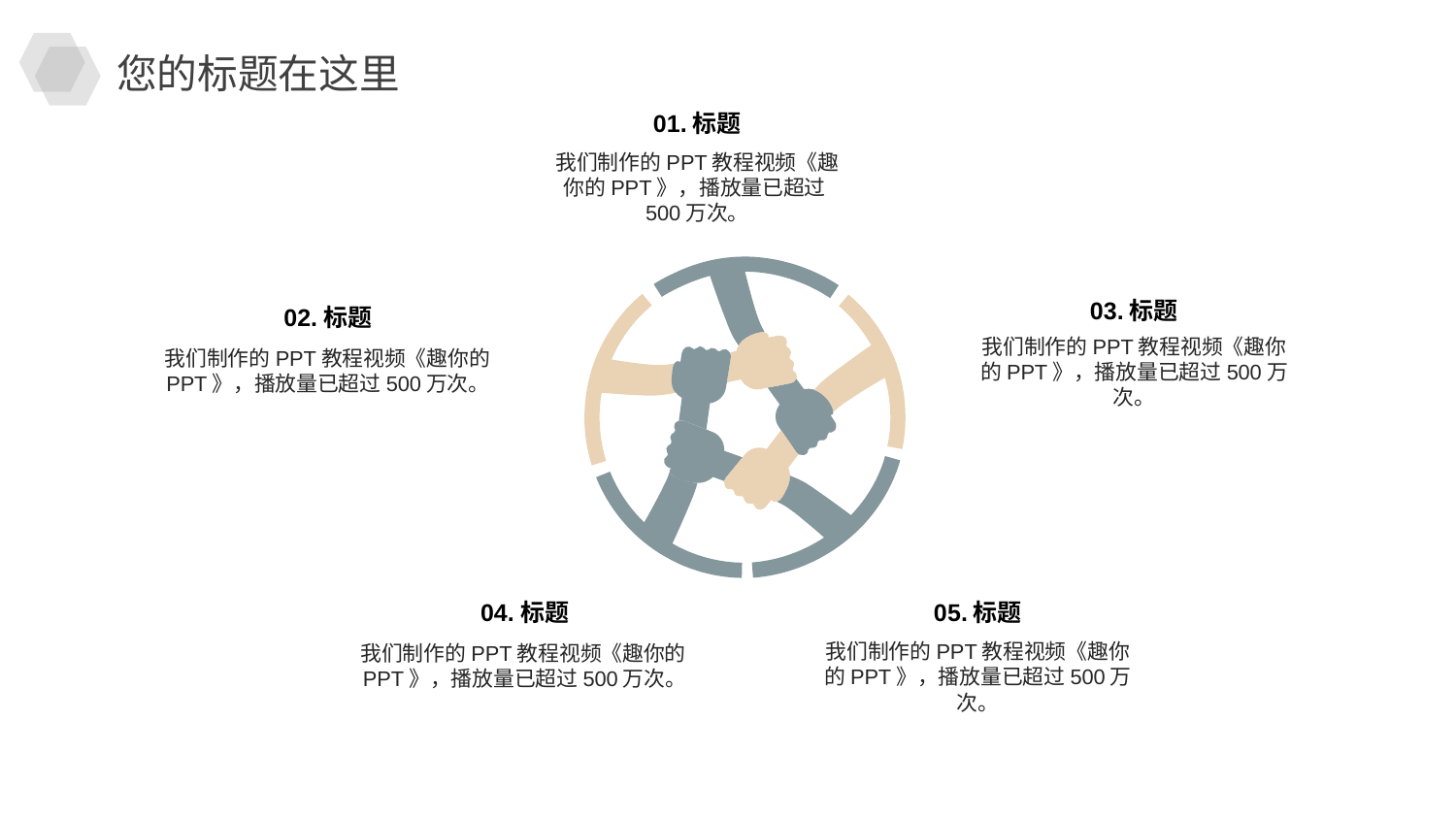

您的标题在这里
01.标题
我们制作的PPT教程视频《趣你的PPT》，播放量已超过500万次。

03.标题
02.标题

我们制作的PPT教程视频《趣你的PPT》，播放量已超过500万次。

我们制作的PPT教程视频《趣你的PPT》，播放量已超过500万次。

04.标题
05.标题
我们制作的PPT教程视频《趣你的PPT》，播放量已超过500万次。

我们制作的PPT教程视频《趣你的PPT》，播放量已超过500万次。